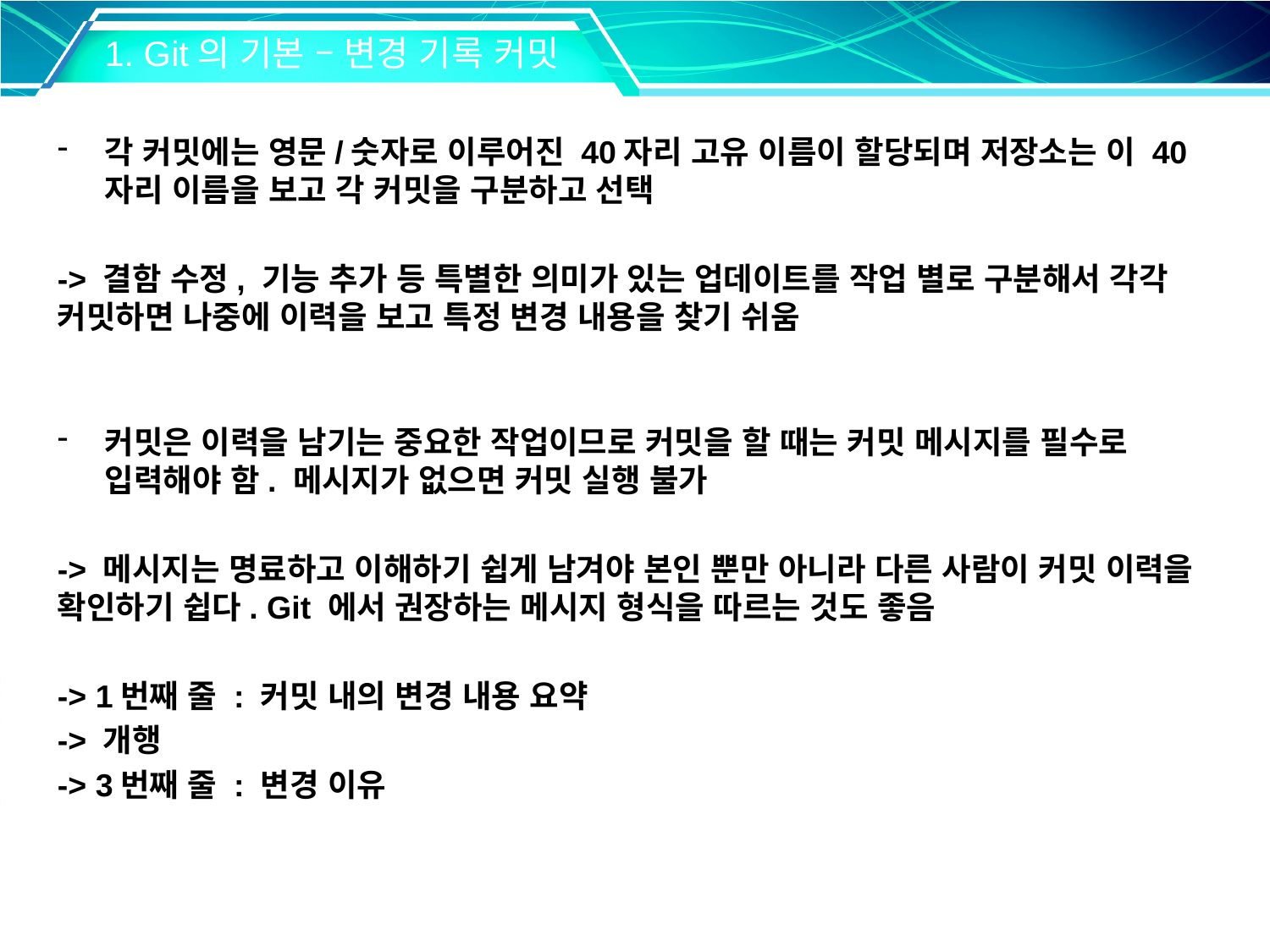

1. Git의 기본 – 변경 기록 커밋
각 커밋에는 영문/숫자로 이루어진 40자리 고유 이름이 할당되며 저장소는 이 40자리 이름을 보고 각 커밋을 구분하고 선택

-> 결함 수정, 기능 추가 등 특별한 의미가 있는 업데이트를 작업 별로 구분해서 각각 커밋하면 나중에 이력을 보고 특정 변경 내용을 찾기 쉬움
커밋은 이력을 남기는 중요한 작업이므로 커밋을 할 때는 커밋 메시지를 필수로 입력해야 함. 메시지가 없으면 커밋 실행 불가

-> 메시지는 명료하고 이해하기 쉽게 남겨야 본인 뿐만 아니라 다른 사람이 커밋 이력을 확인하기 쉽다. Git 에서 권장하는 메시지 형식을 따르는 것도 좋음

-> 1번째 줄 : 커밋 내의 변경 내용 요약
-> 개행
-> 3번째 줄 : 변경 이유